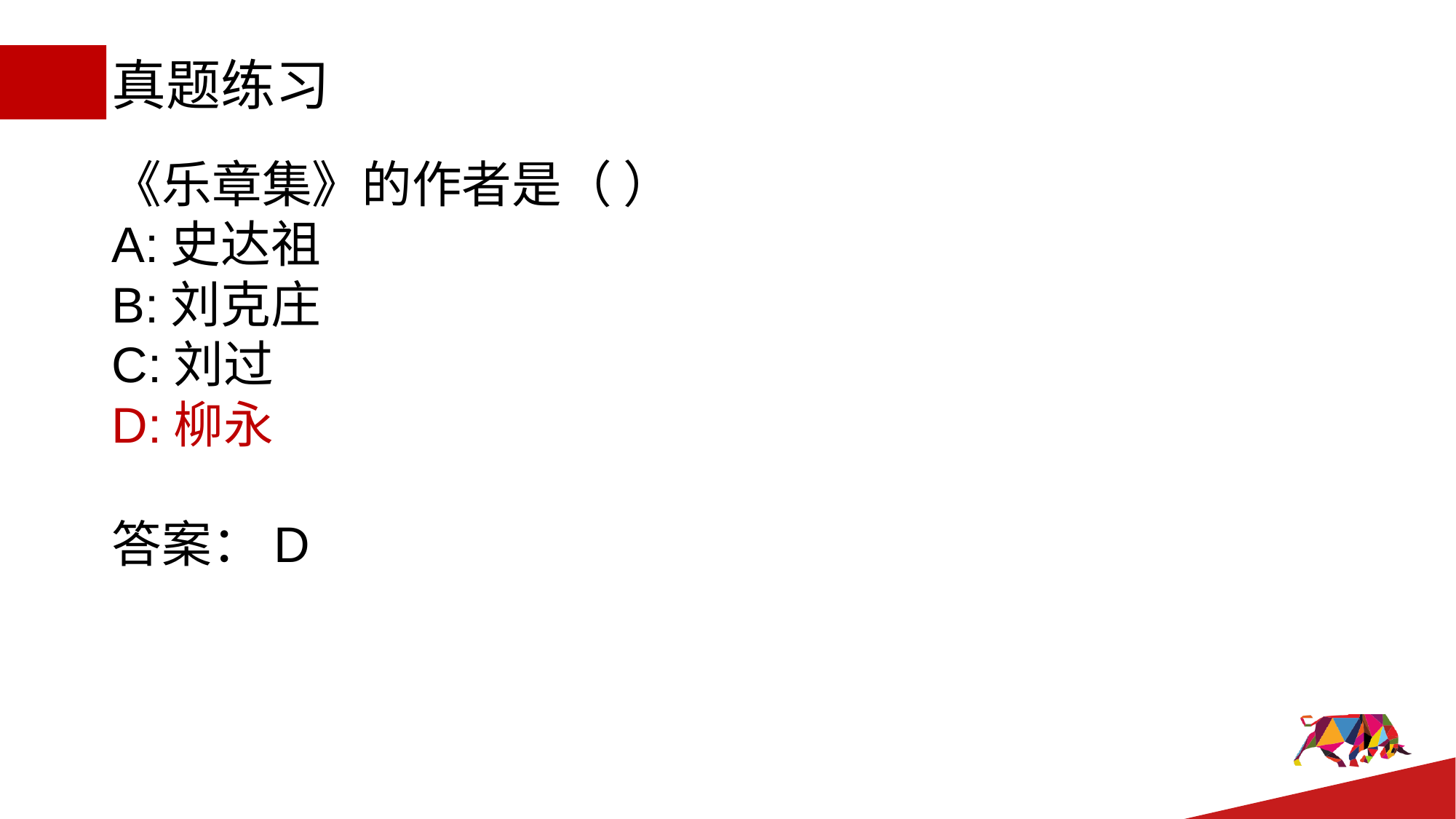

# 真题练习
《乐章集》的作者是（ ）
A:史达祖
B:刘克庄
C:刘过
D:柳永

答案：D